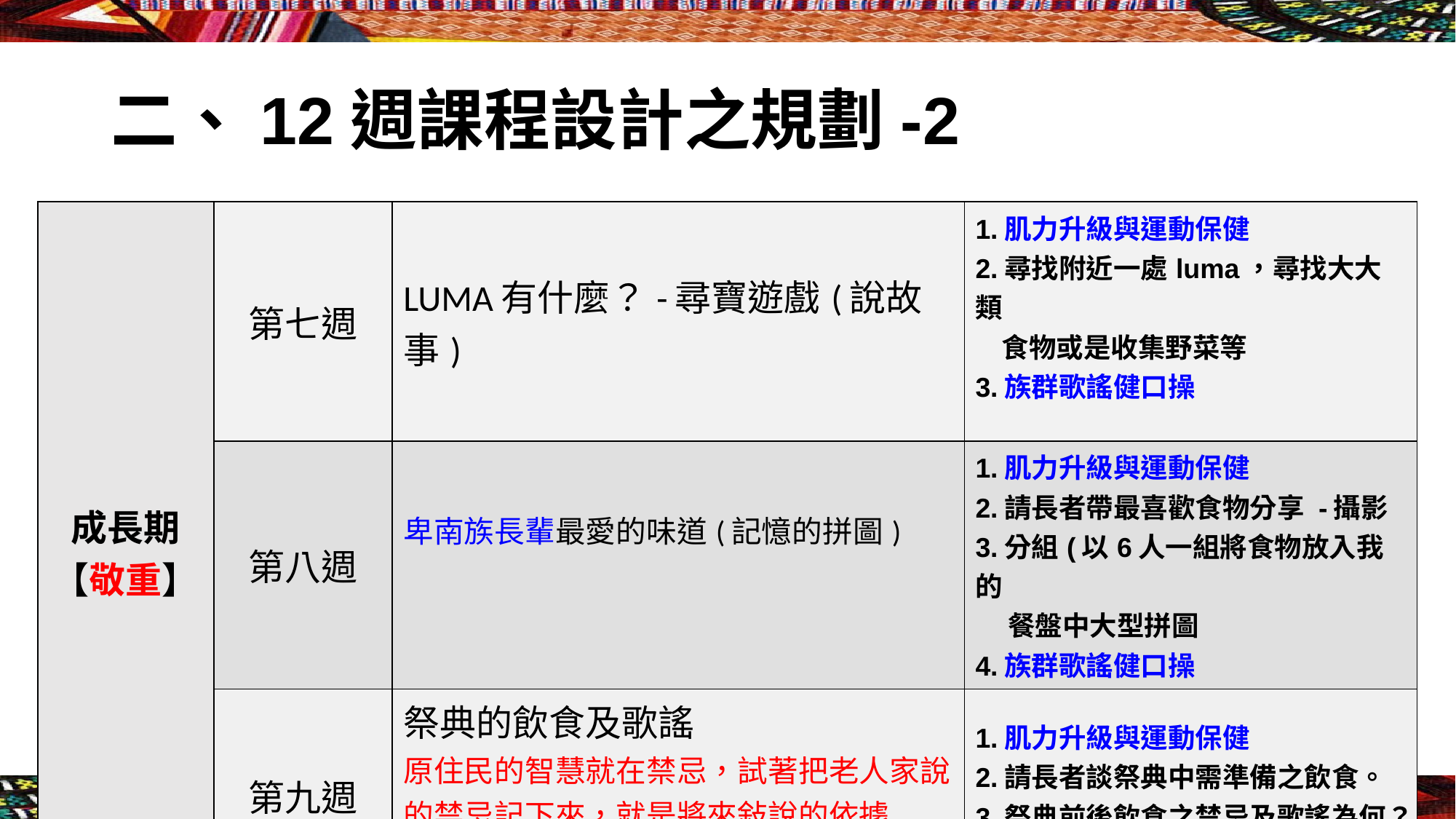

# 二、12週課程設計之規劃-2
| 成長期 【敬重】 | 第七週 | LUMA有什麼？-尋寶遊戲(說故事) | 1.肌力升級與運動保健 2.尋找附近一處luma，尋找大大類 食物或是收集野菜等 3.族群歌謠健口操 |
| --- | --- | --- | --- |
|  | 第八週 | 卑南族長輩最愛的味道(記憶的拼圖) | 1.肌力升級與運動保健 2.請長者帶最喜歡食物分享 -攝影 3.分組(以6人一組將食物放入我的 餐盤中大型拼圖 4.族群歌謠健口操 |
|  | 第九週 | 祭典的飲食及歌謠 原住民的智慧就在禁忌，試著把老人家說的禁忌記下來，就是將來敍說的依據 | 1.肌力升級與運動保健 2.請長者談祭典中需準備之飲食。 3.祭典前後飲食之禁忌及歌謠為何？ 4.族群歌謠健口操 |